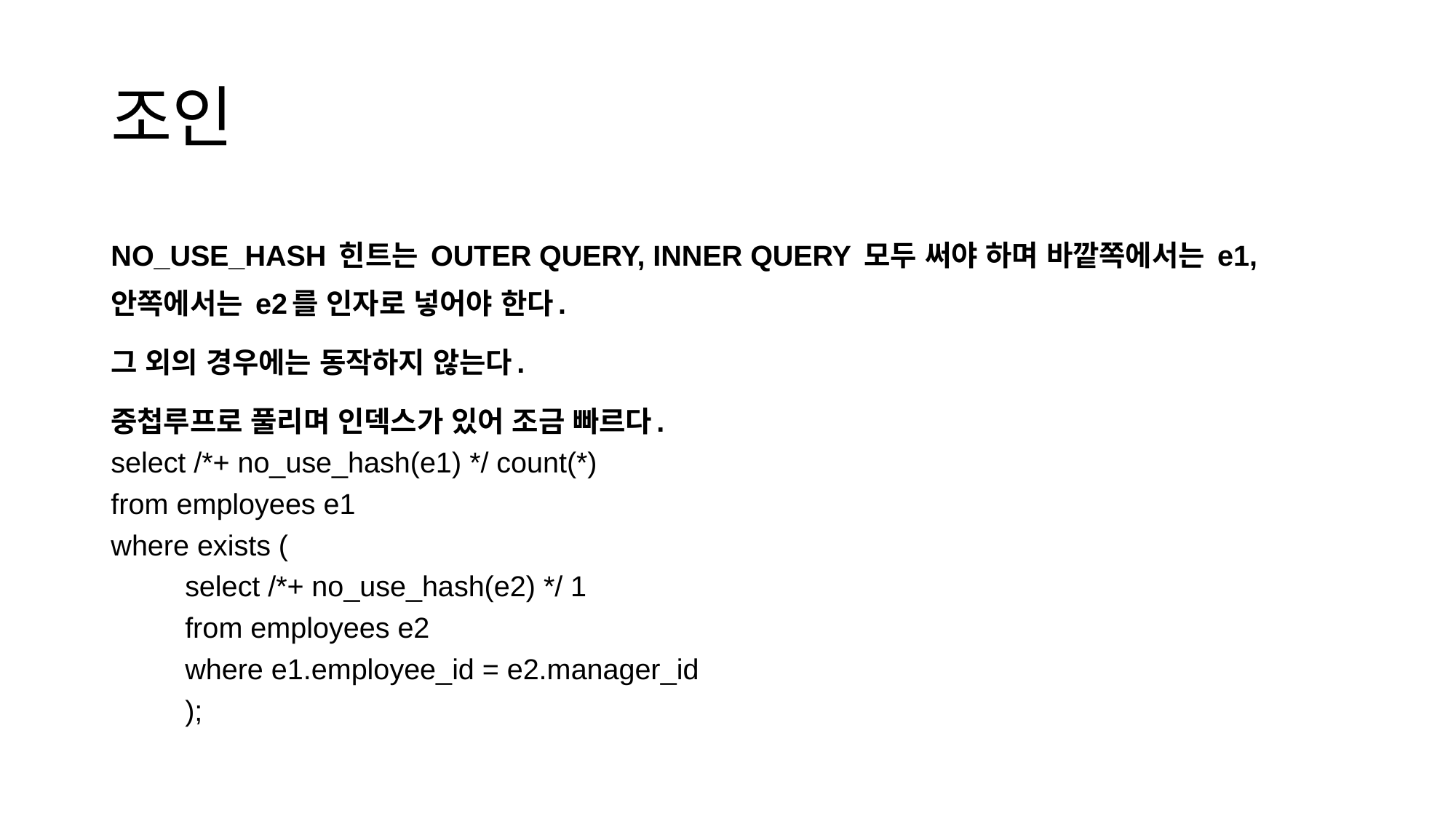

# 조인
NO_USE_HASH 힌트는 OUTER QUERY, INNER QUERY 모두 써야 하며 바깥쪽에서는 e1, 안쪽에서는 e2를 인자로 넣어야 한다.
그 외의 경우에는 동작하지 않는다.
중첩루프로 풀리며 인덱스가 있어 조금 빠르다.
select /*+ no_use_hash(e1) */ count(*)
from employees e1
where exists (
		select /*+ no_use_hash(e2) */ 1
		from employees e2
		where e1.employee_id = e2.manager_id
		);